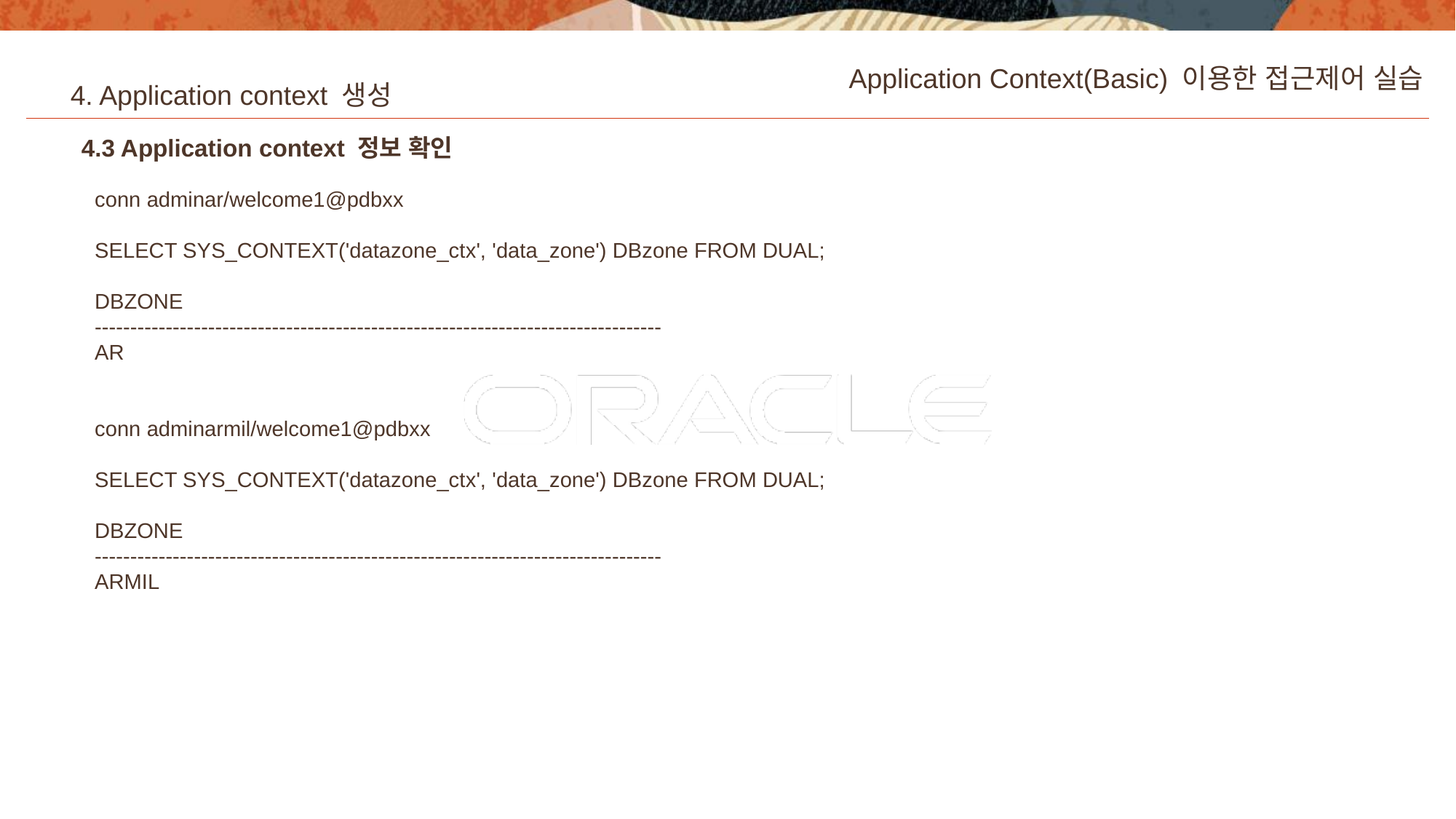

Application Context(Basic) 이용한 접근제어 실습
4. Application context 생성
4.3 Application context 정보 확인
conn adminar/welcome1@pdbxx

SELECT SYS_CONTEXT('datazone_ctx', 'data_zone') DBzone FROM DUAL;

DBZONE
--------------------------------------------------------------------------------
AR

conn adminarmil/welcome1@pdbxx

SELECT SYS_CONTEXT('datazone_ctx', 'data_zone') DBzone FROM DUAL;

DBZONE
--------------------------------------------------------------------------------
ARMIL

30
Copyright © 2020, Oracle and/or its affiliates. All rights reserved.